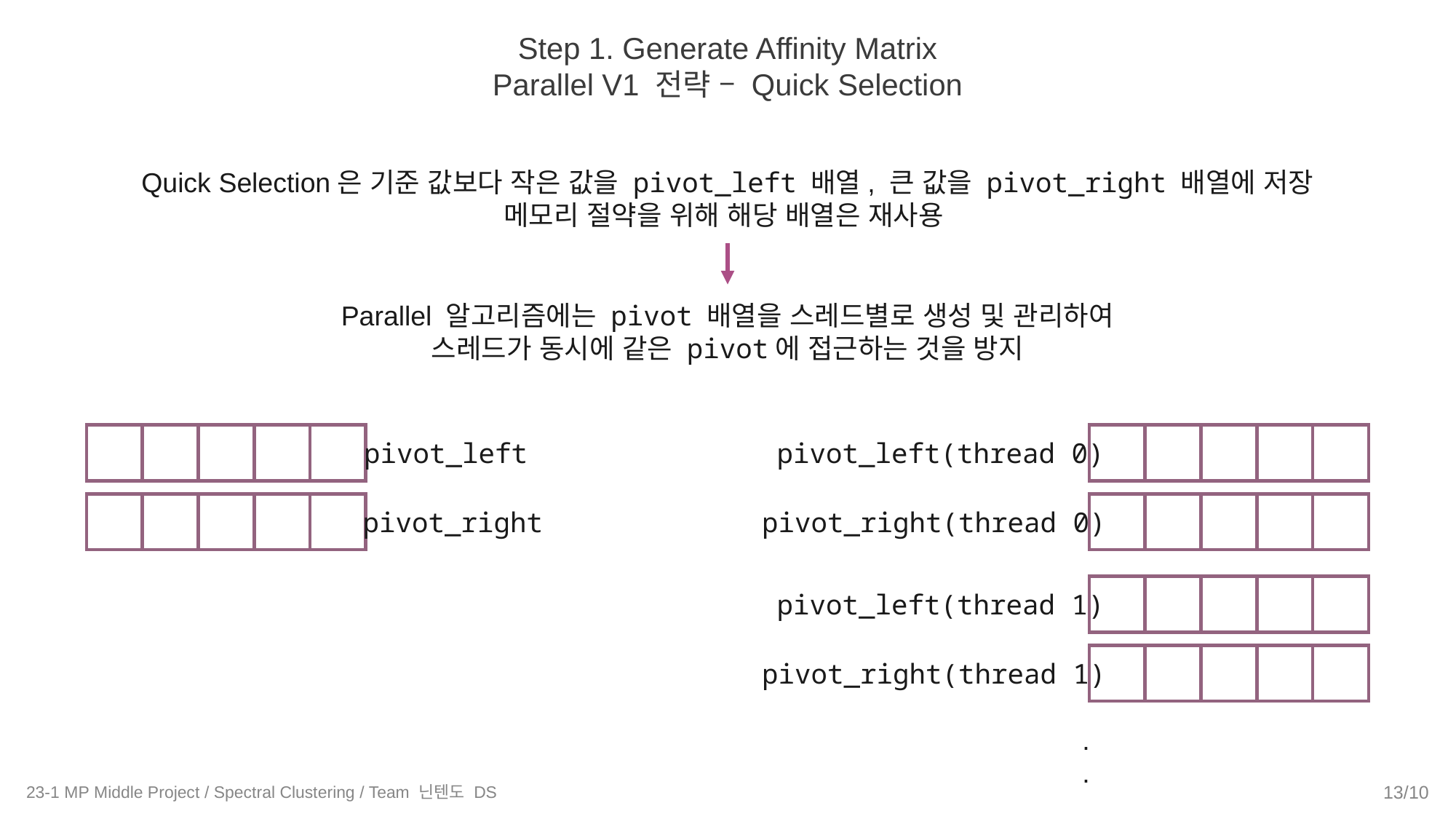

Step 1. Generate Affinity Matrix
Parallel V1 전략 – Quick Selection
Quick Selection은 기준 값보다 작은 값을 pivot_left 배열, 큰 값을 pivot_right 배열에 저장
메모리 절약을 위해 해당 배열은 재사용
Parallel 알고리즘에는 pivot 배열을 스레드별로 생성 및 관리하여
스레드가 동시에 같은 pivot에 접근하는 것을 방지

pivot_left
pivot_left(thread 0)

pivot_right
pivot_right(thread 0)

pivot_left(thread 1)

pivot_right(thread 1)
.
.

23-1 MP Middle Project / Spectral Clustering / Team 닌텐도 DS
13/10